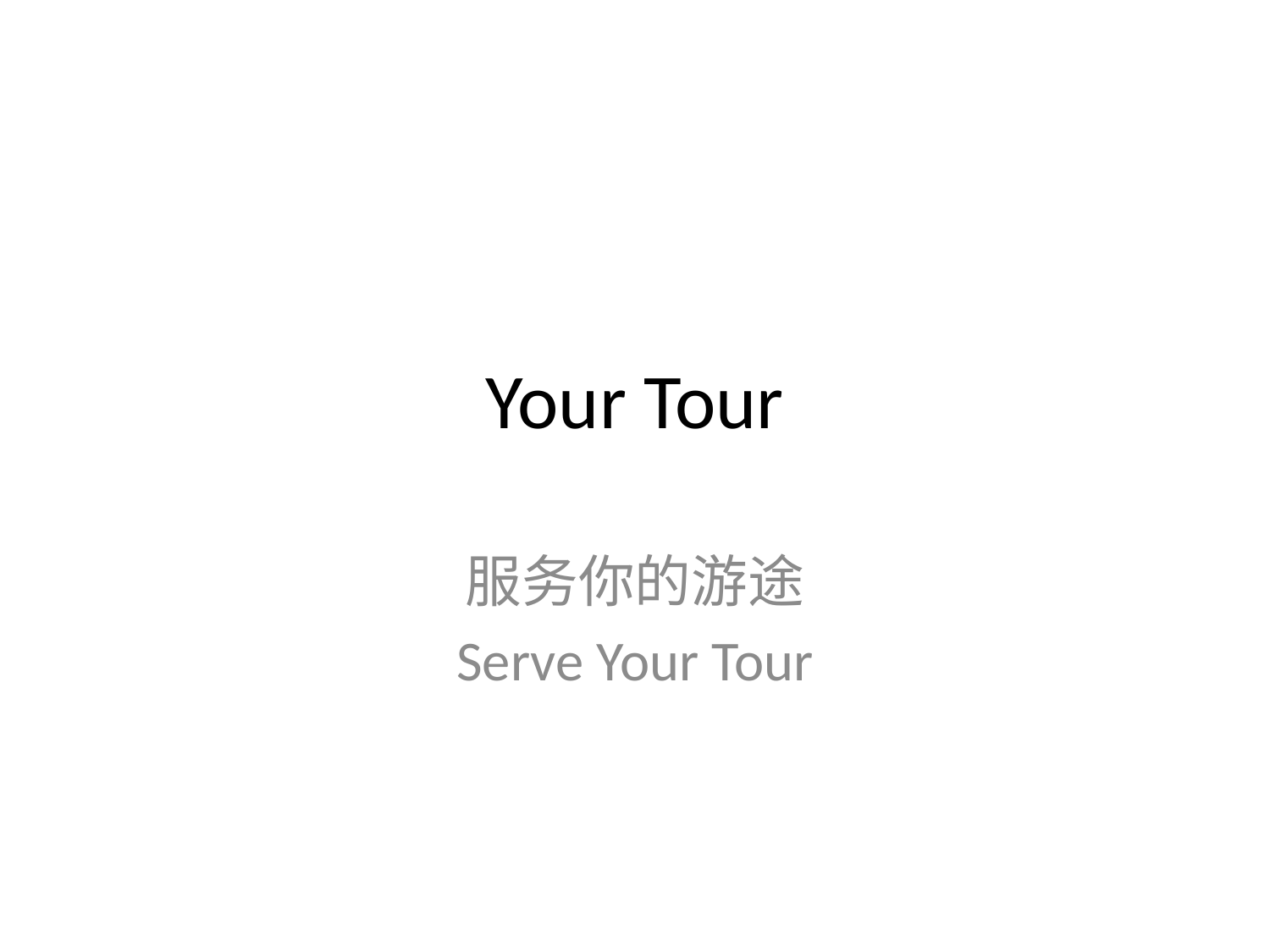

# Your Tour
服务你的游途
Serve Your Tour